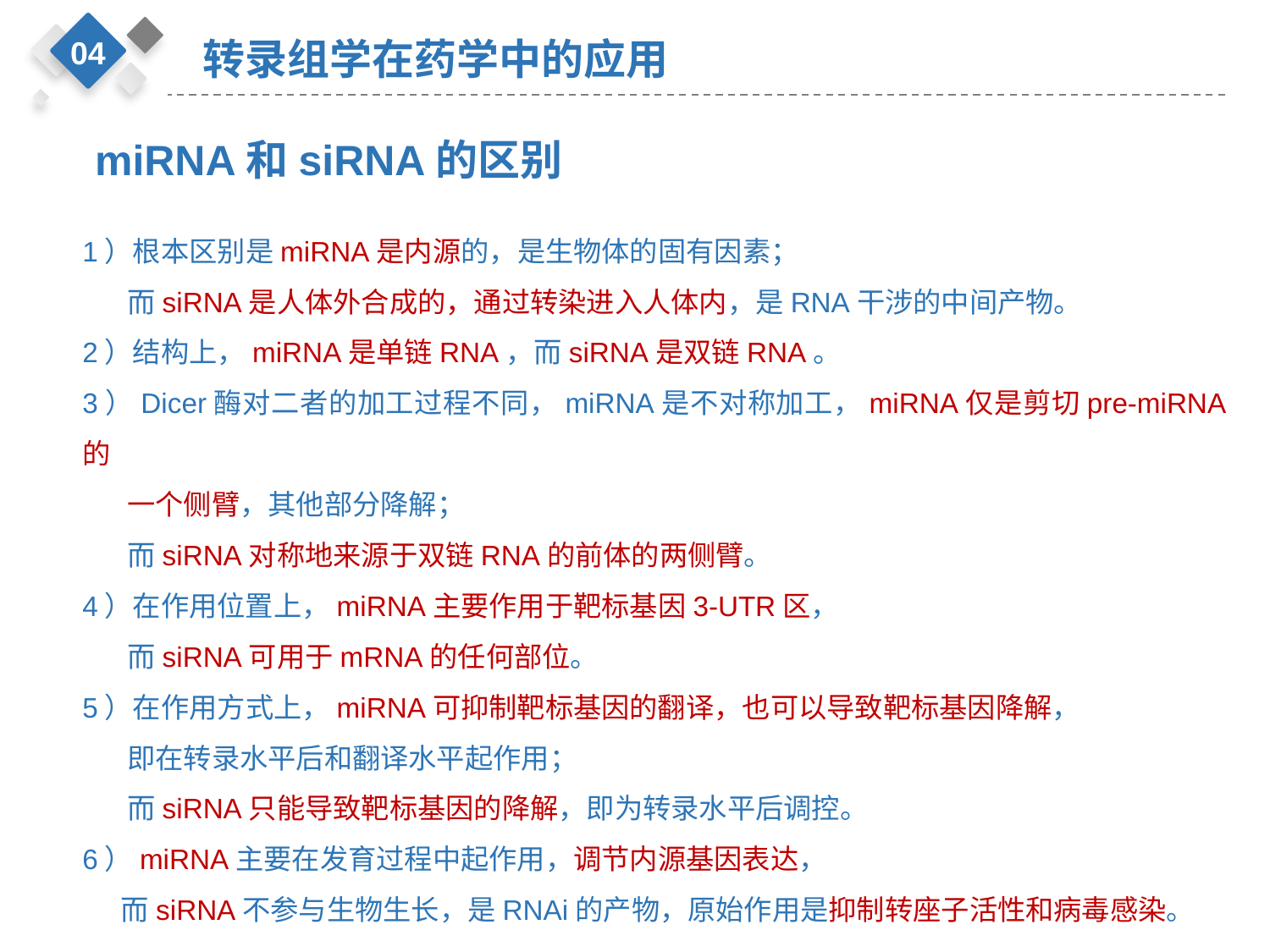

04

转录组学在药学中的应用

miRNA和siRNA的区别
1）根本区别是miRNA是内源的，是生物体的固有因素；
      而siRNA是人体外合成的，通过转染进入人体内，是RNA干涉的中间产物。
2）结构上，miRNA是单链RNA，而siRNA是双链RNA。
3）Dicer酶对二者的加工过程不同，miRNA是不对称加工，miRNA仅是剪切pre-miRNA的
      一个侧臂，其他部分降解；
      而siRNA对称地来源于双链RNA的前体的两侧臂。
4）在作用位置上，miRNA主要作用于靶标基因3-UTR区，
      而siRNA可用于mRNA的任何部位。
5）在作用方式上，miRNA可抑制靶标基因的翻译，也可以导致靶标基因降解，
      即在转录水平后和翻译水平起作用；
      而siRNA只能导致靶标基因的降解，即为转录水平后调控。
6）miRNA主要在发育过程中起作用，调节内源基因表达，
     而siRNA不参与生物生长，是RNAi的产物，原始作用是抑制转座子活性和病毒感染。